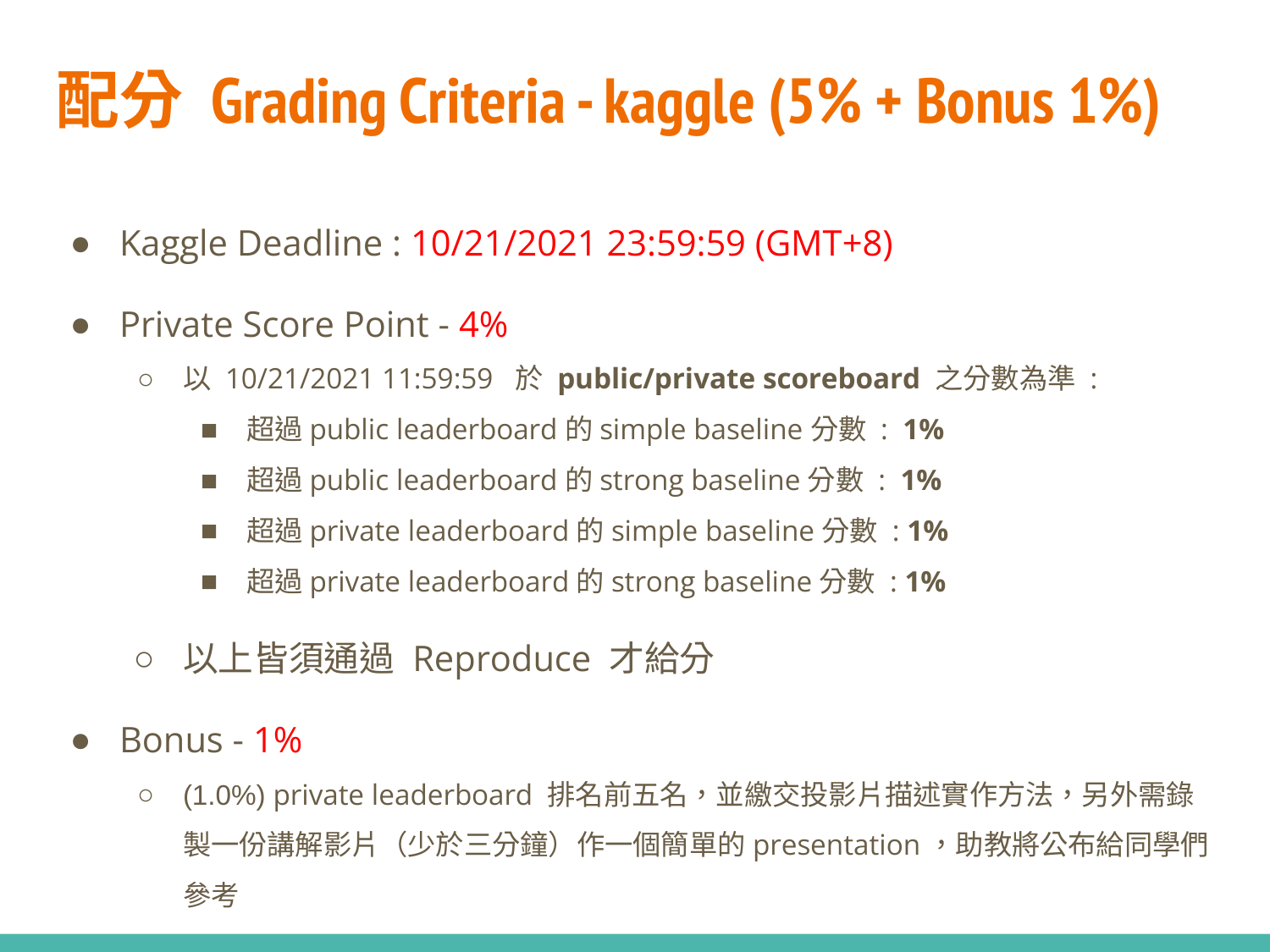

# 配分 Grading Criteria - kaggle (5% + Bonus 1%)
Kaggle Deadline : 10/21/2021 23:59:59 (GMT+8)
Private Score Point - 4%
以 10/21/2021 11:59:59  於 public/private scoreboard 之分數為準 :
超過public leaderboard的simple baseline分數 :  1%
超過public leaderboard的strong baseline分數 :  1%
超過private leaderboard的simple baseline分數 : 1%
超過private leaderboard的strong baseline分數 : 1%
以上皆須通過 Reproduce 才給分
Bonus - 1%
(1.0%) private leaderboard 排名前五名，並繳交投影片描述實作方法，另外需錄製一份講解影片（少於三分鐘）作一個簡單的presentation，助教將公布給同學們參考